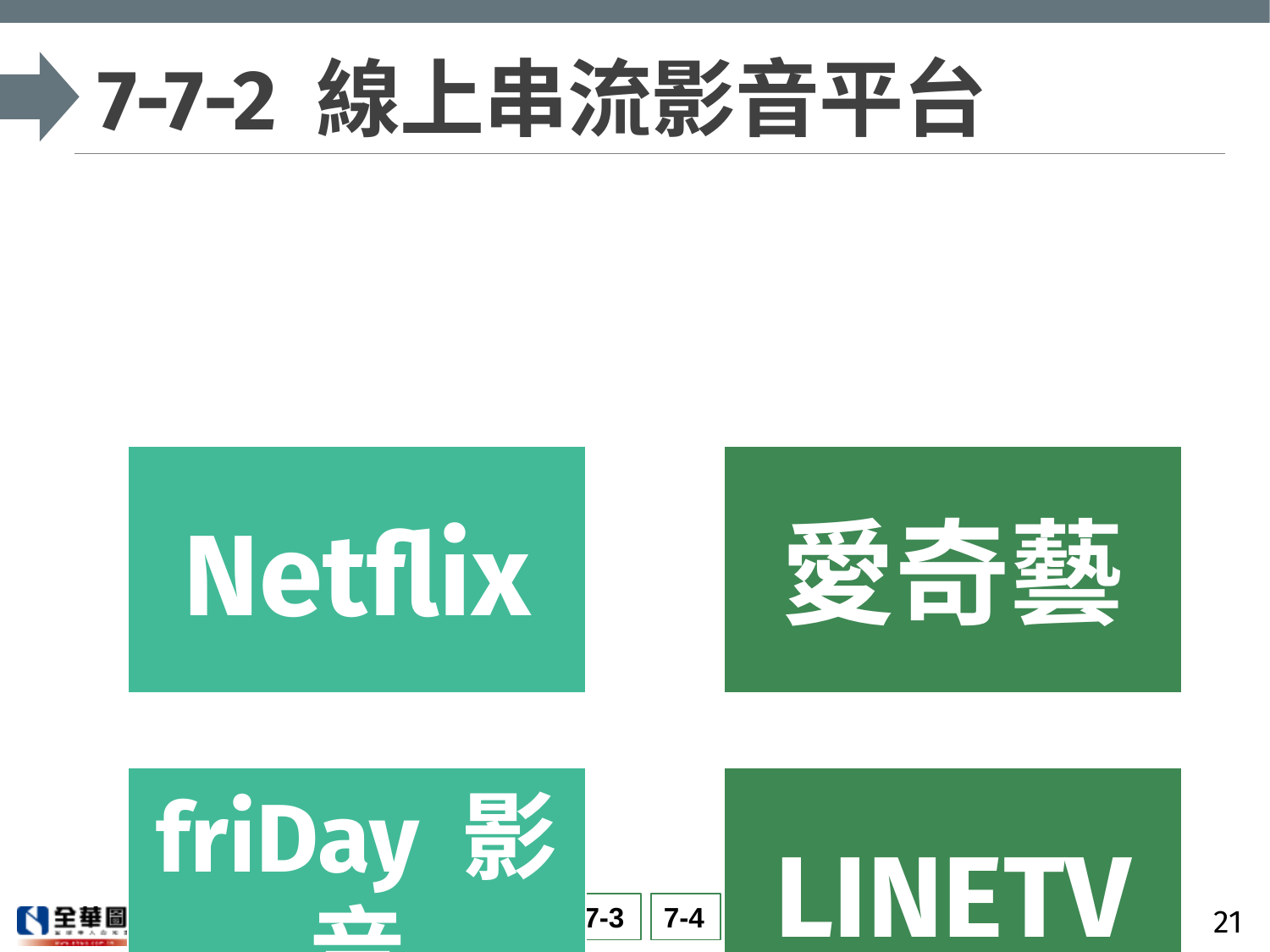

# 7-7-2 線上串流影音平台

Netflix
愛奇藝
LINETV
21